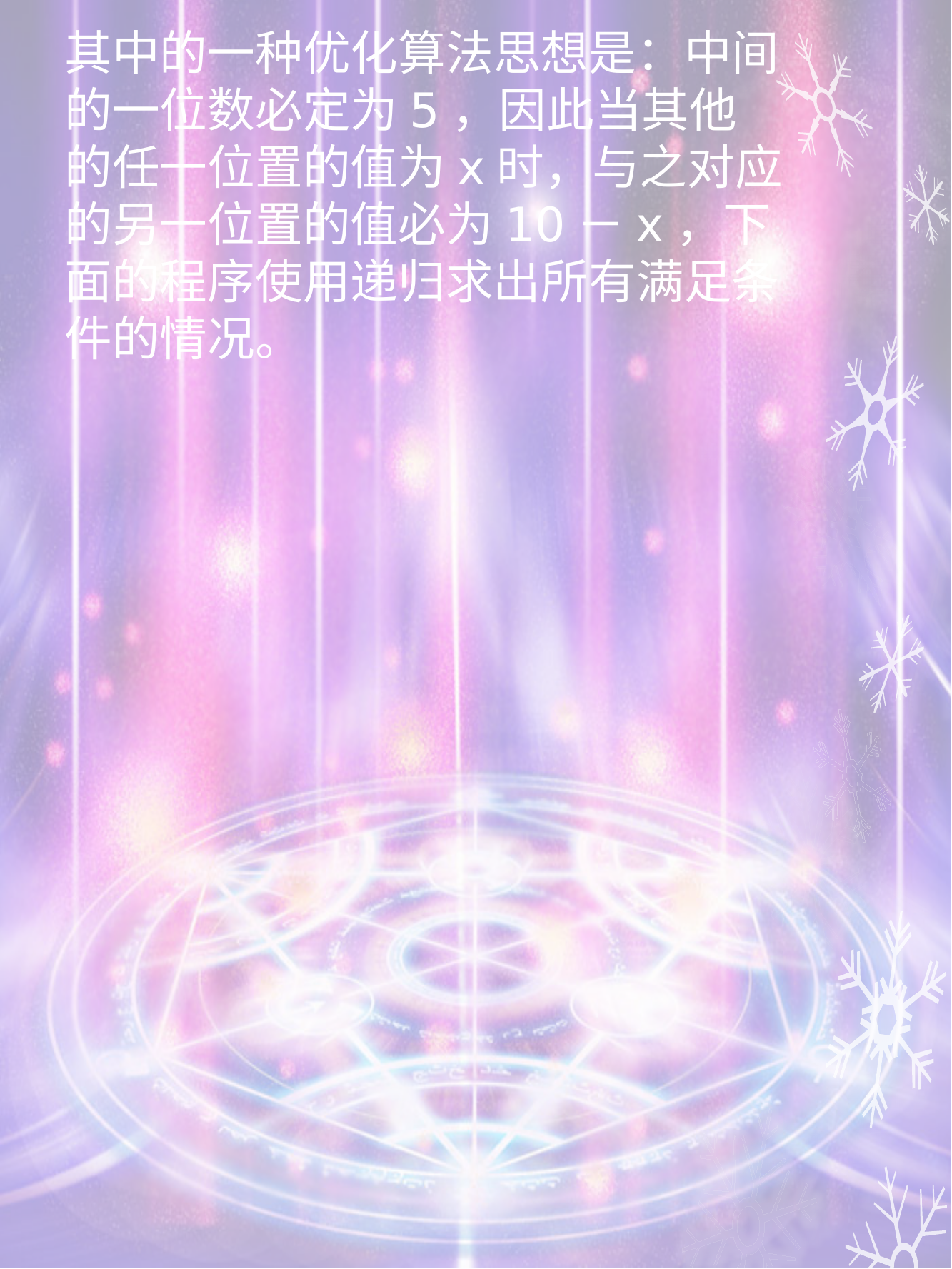

# 其中的一种优化算法思想是：中间的一位数必定为5，因此当其他的任一位置的值为x时，与之对应的另一位置的值必为10－x，下面的程序使用递归求出所有满足条件的情况。